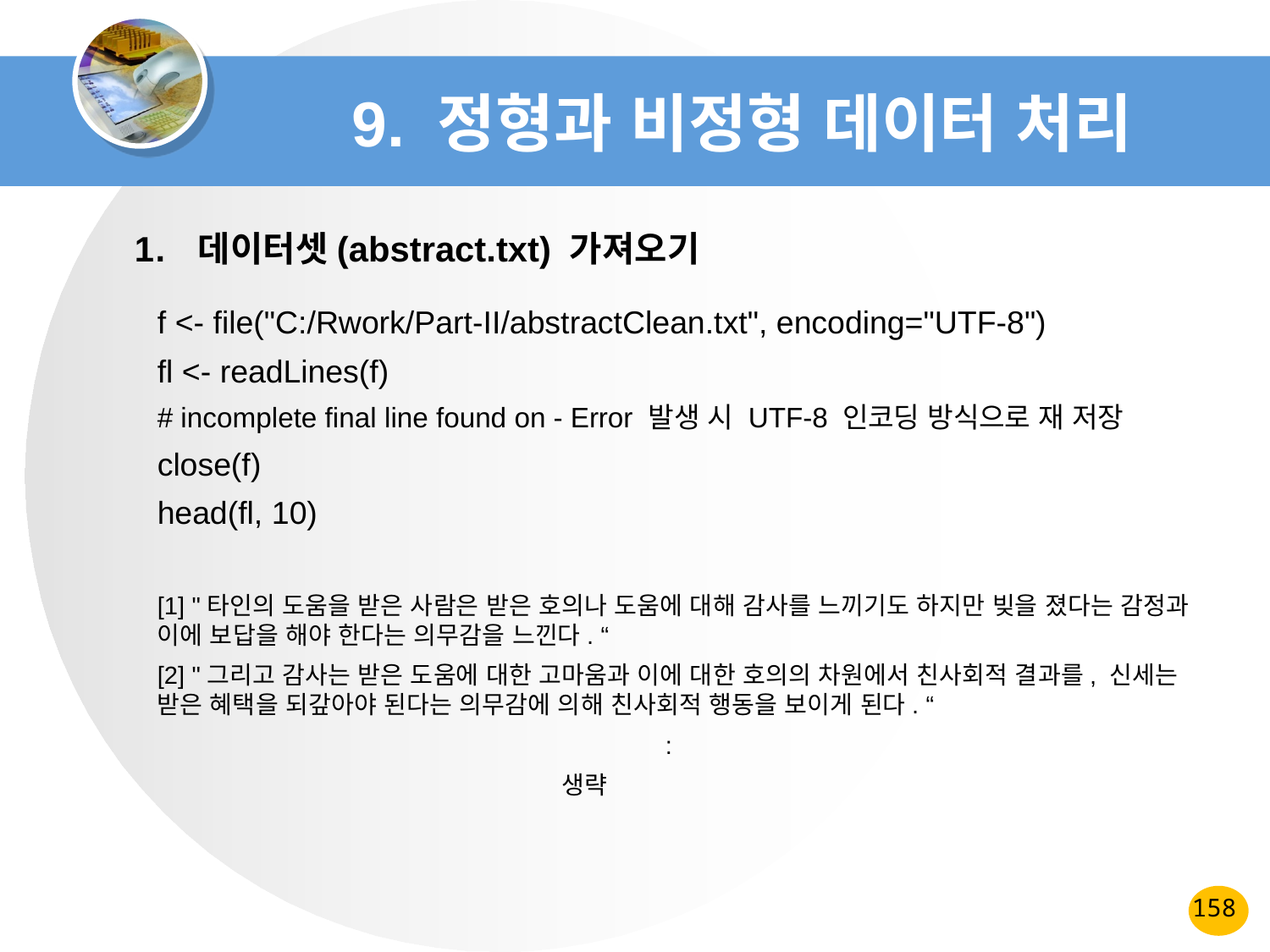

# 9. 정형과 비정형 데이터 처리
데이터셋(abstract.txt) 가져오기
f <- file("C:/Rwork/Part-II/abstractClean.txt", encoding="UTF-8")
fl <- readLines(f)
# incomplete final line found on - Error 발생 시 UTF-8 인코딩 방식으로 재 저장
close(f)
head(fl, 10)

[1] "﻿타인의 도움을 받은 사람은 받은 호의나 도움에 대해 감사를 느끼기도 하지만 빚을 졌다는 감정과 이에 보답을 해야 한다는 의무감을 느낀다. “
[2] "그리고 감사는 받은 도움에 대한 고마움과 이에 대한 호의의 차원에서 친사회적 결과를, 신세는 받은 혜택을 되갚아야 된다는 의무감에 의해 친사회적 행동을 보이게 된다. “
				:
                                                         생략
158